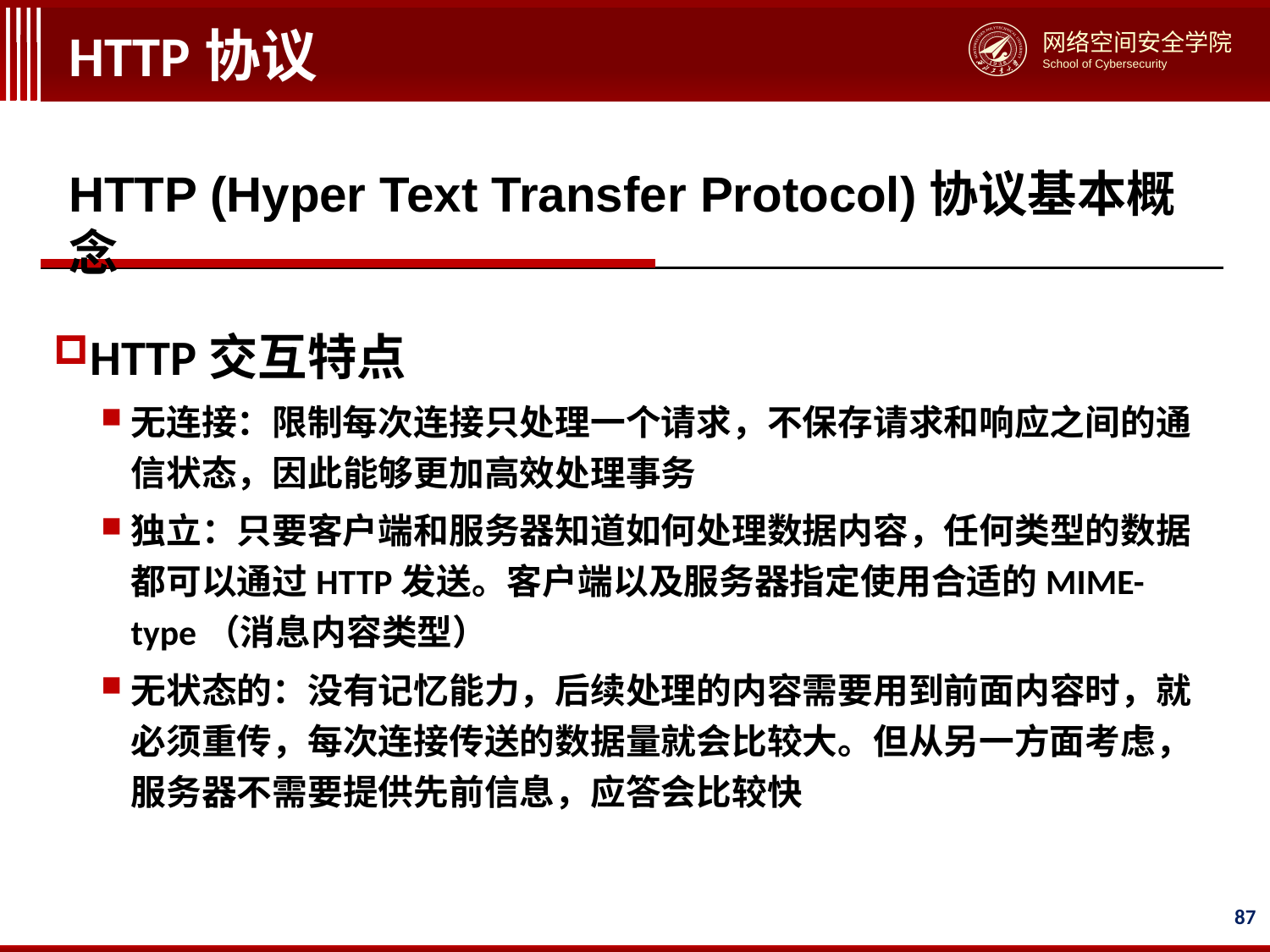

# HTTP协议
HTTP (Hyper Text Transfer Protocol)协议基本概念
HTTP交互特点
无连接：限制每次连接只处理一个请求，不保存请求和响应之间的通信状态，因此能够更加高效处理事务
独立：只要客户端和服务器知道如何处理数据内容，任何类型的数据都可以通过HTTP发送。客户端以及服务器指定使用合适的MIME-type（消息内容类型）
无状态的：没有记忆能力，后续处理的内容需要用到前面内容时，就必须重传，每次连接传送的数据量就会比较大。但从另一方面考虑，服务器不需要提供先前信息，应答会比较快